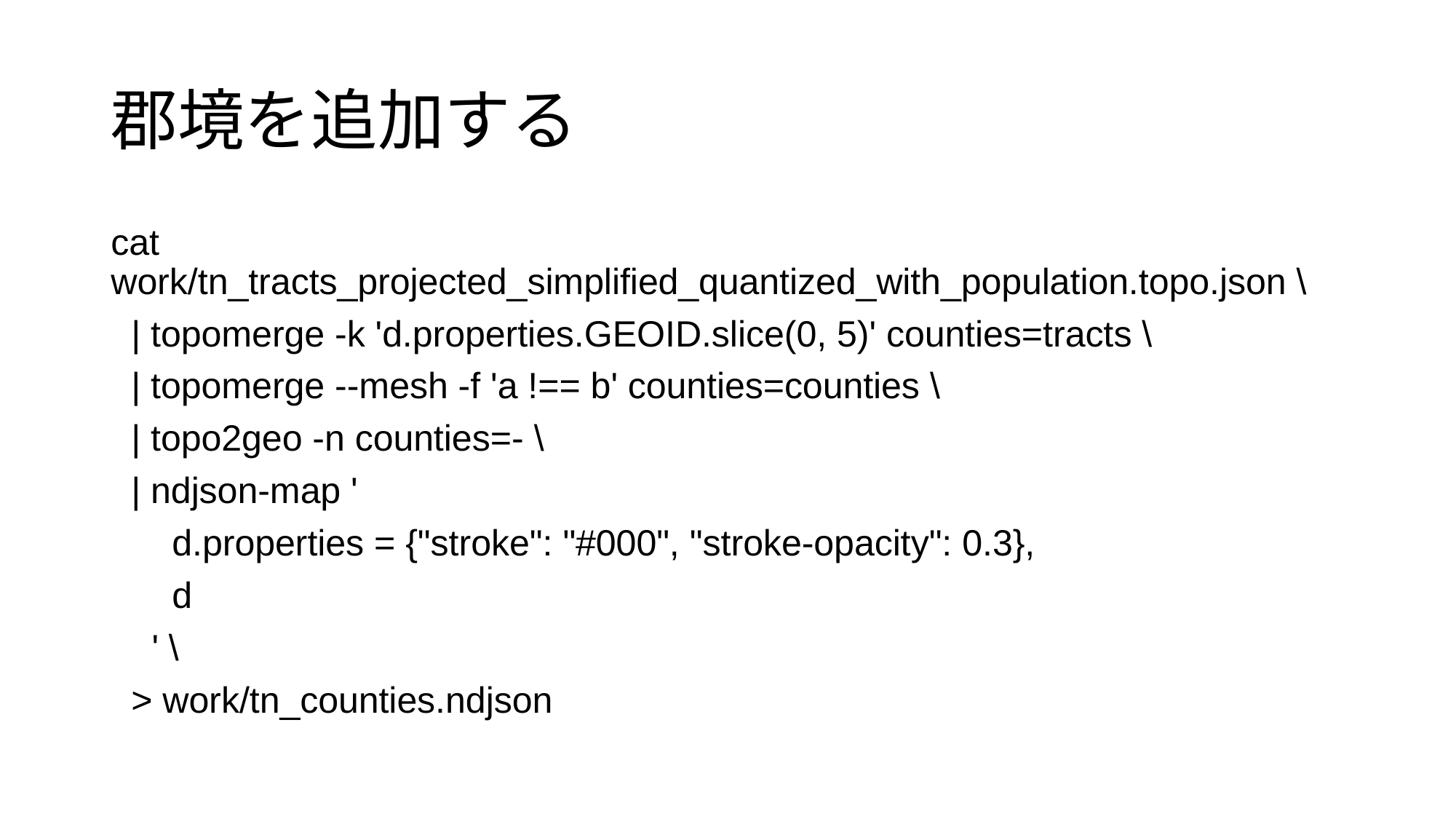

# 郡境を追加する
cat work/tn_tracts_projected_simplified_quantized_with_population.topo.json \
  | topomerge -k 'd.properties.GEOID.slice(0, 5)' counties=tracts \
  | topomerge --mesh -f 'a !== b' counties=counties \
  | topo2geo -n counties=- \
  | ndjson-map '
      d.properties = {"stroke": "#000", "stroke-opacity": 0.3},
      d
    ' \
  > work/tn_counties.ndjson